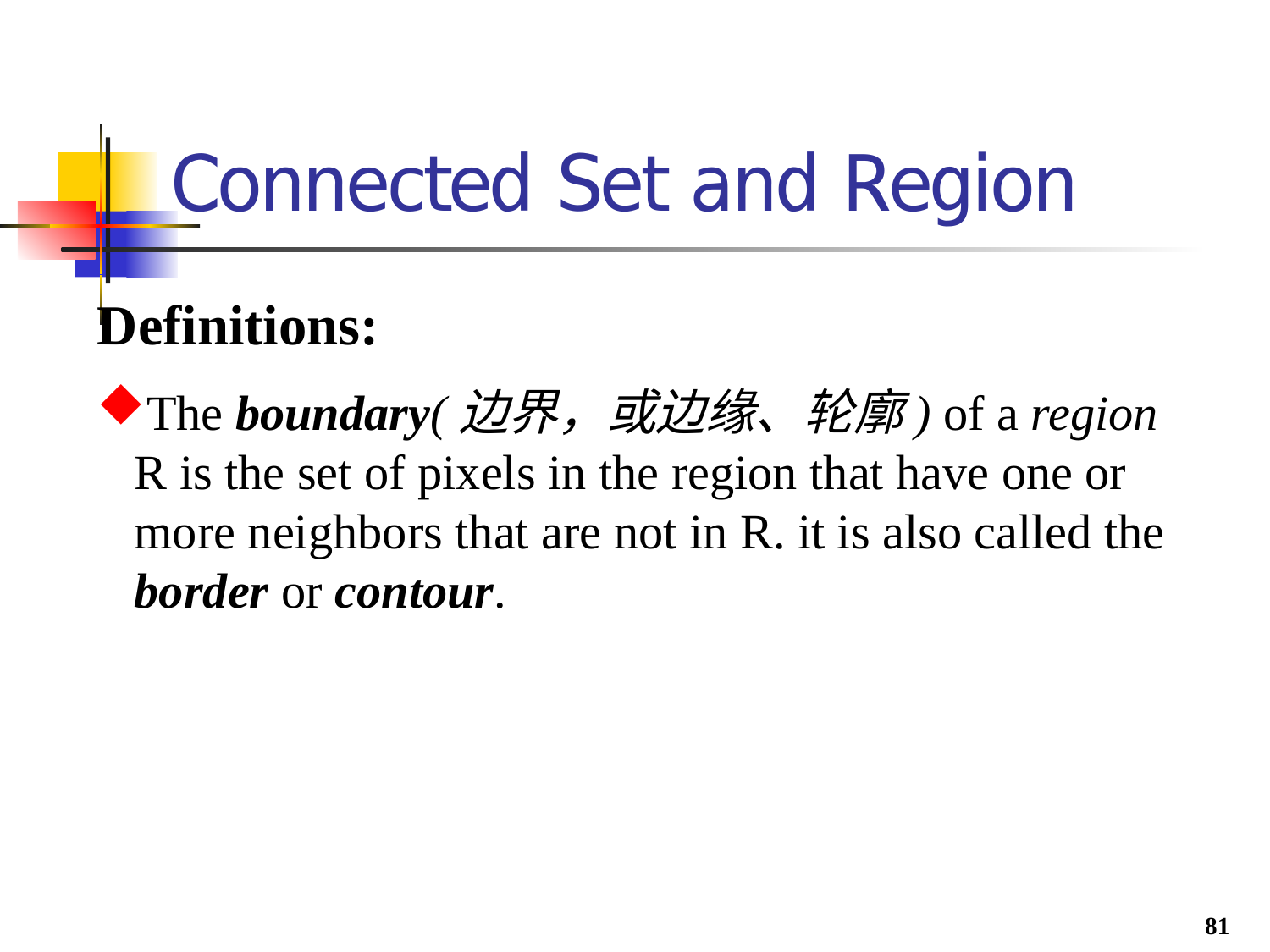

# Connected Set and Region
Definitions:
The boundary(边界，或边缘、轮廓) of a region R is the set of pixels in the region that have one or more neighbors that are not in R. it is also called the border or contour.

81